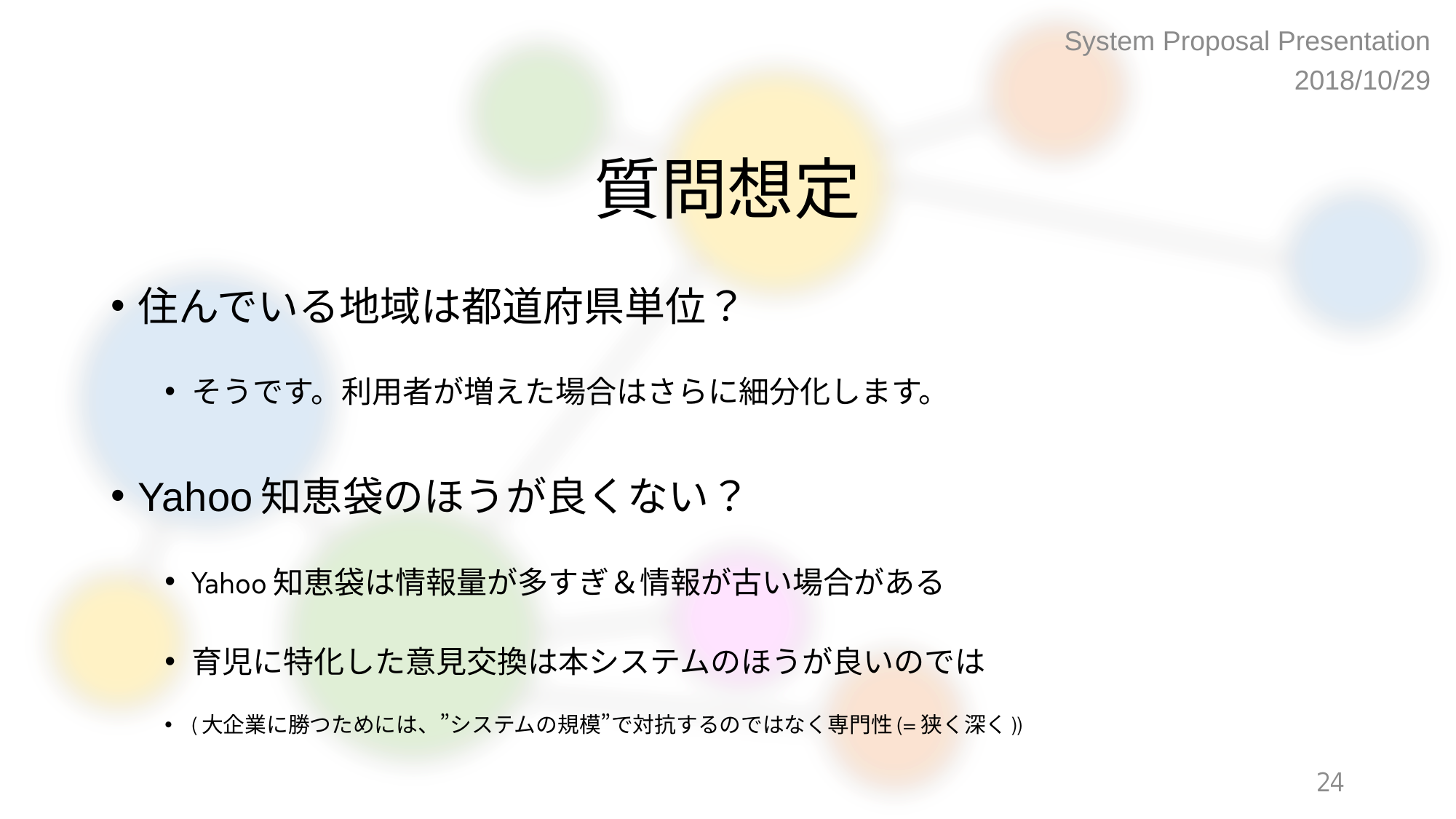

System Proposal Presentation
2018/10/29
# 質問想定
住んでいる地域は都道府県単位？
そうです。利用者が増えた場合はさらに細分化します。
Yahoo知恵袋のほうが良くない？
Yahoo知恵袋は情報量が多すぎ＆情報が古い場合がある
育児に特化した意見交換は本システムのほうが良いのでは
(大企業に勝つためには、”システムの規模”で対抗するのではなく専門性(=狭く深く))

24